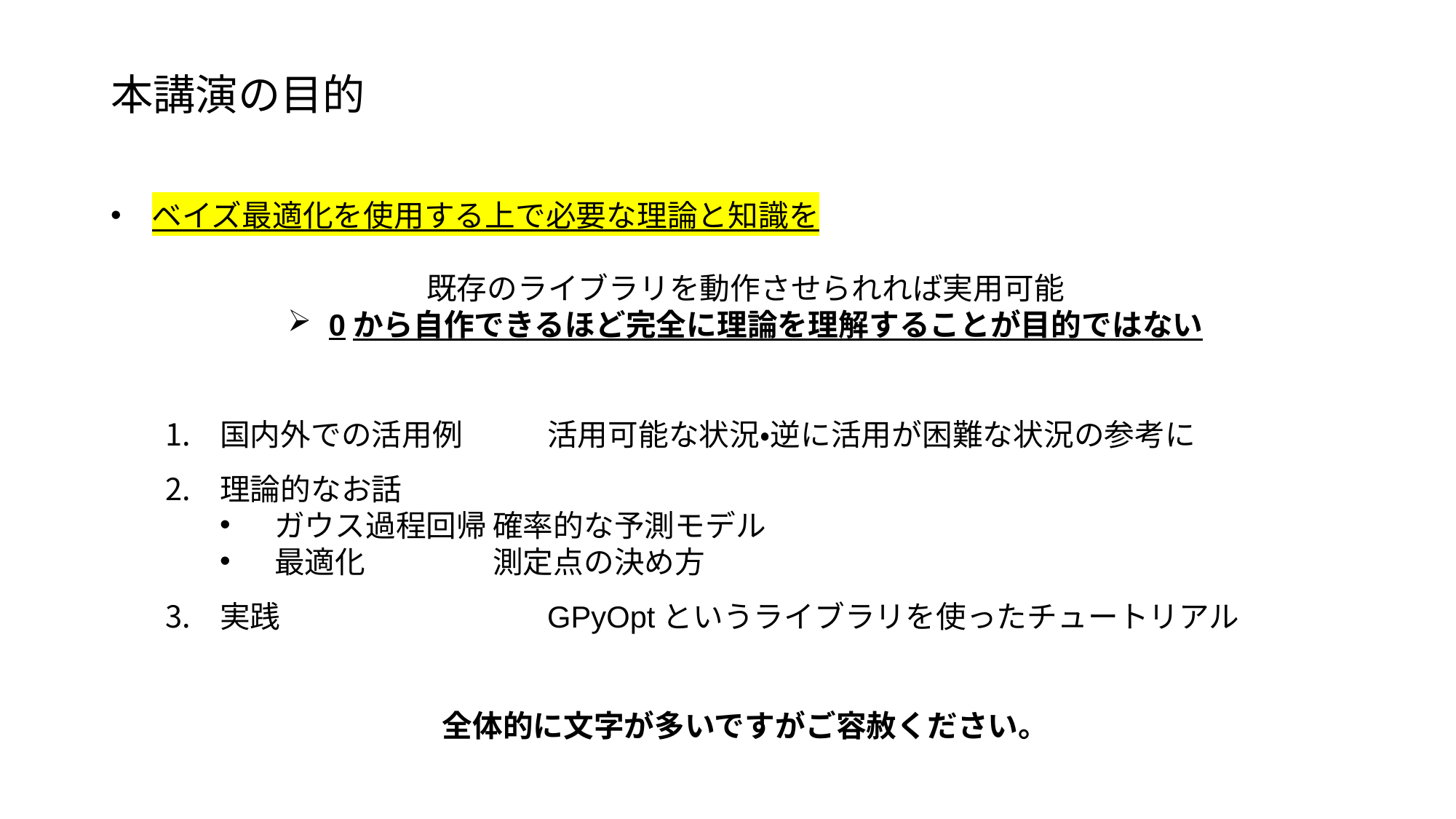

# 本講演の目的
ベイズ最適化を使用する上で必要な理論と知識を

既存のライブラリを動作させられれば実用可能
0から自作できるほど完全に理論を理解することが目的ではない

国内外での活用例	活用可能な状況・逆に活用が困難な状況の参考に

理論的なお話
ガウス過程回帰	確率的な予測モデル
最適化		測定点の決め方

実践			GPyOptというライブラリを使ったチュートリアル

全体的に文字が多いですがご容赦ください。